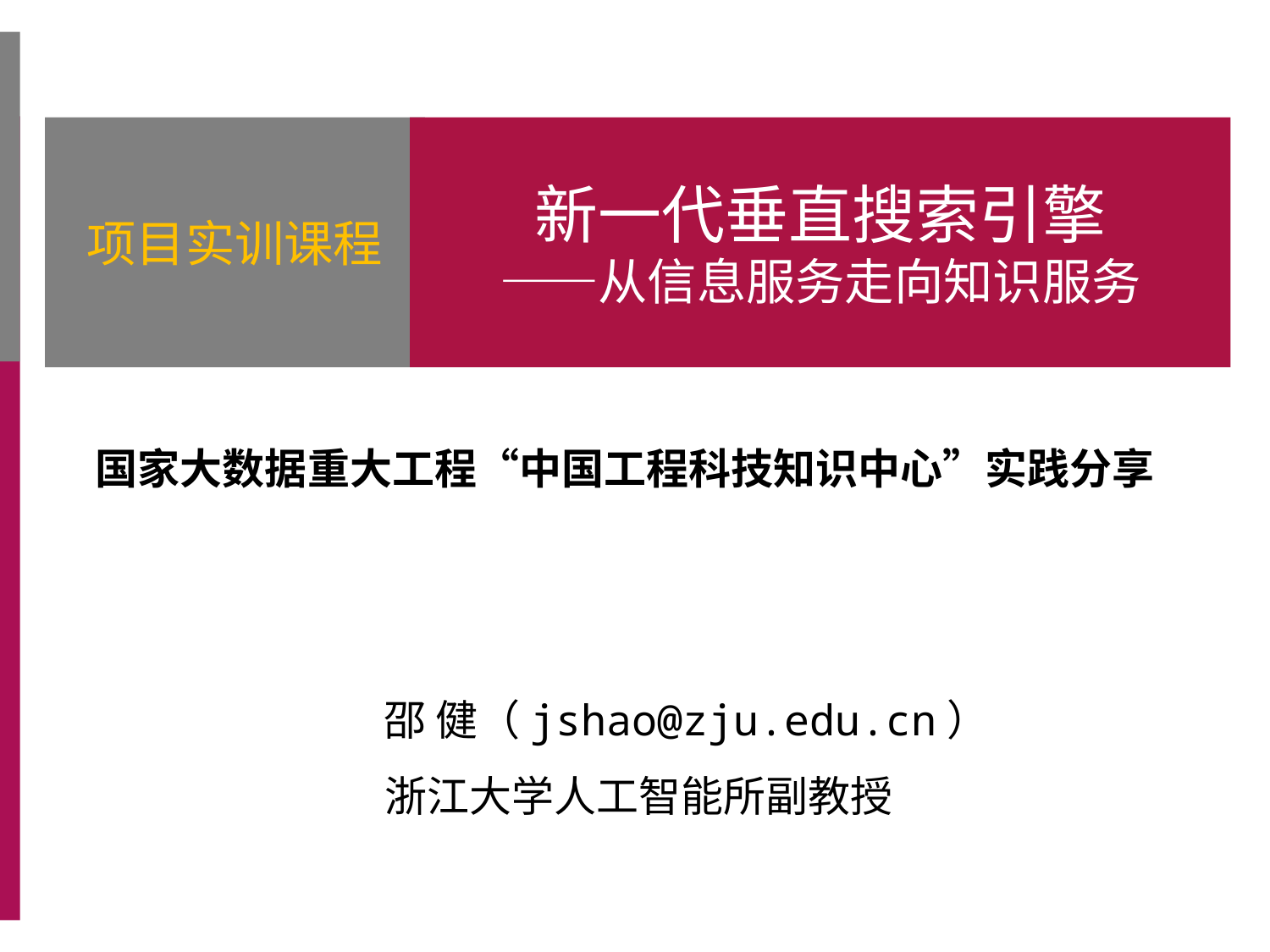

项目实训课程
新一代垂直搜索引擎
——从信息服务走向知识服务

                      邵 健（jshao@zju.edu.cn）
                  浙江大学人工智能所副教授

国家大数据重大工程“中国工程科技知识中心”实践分享